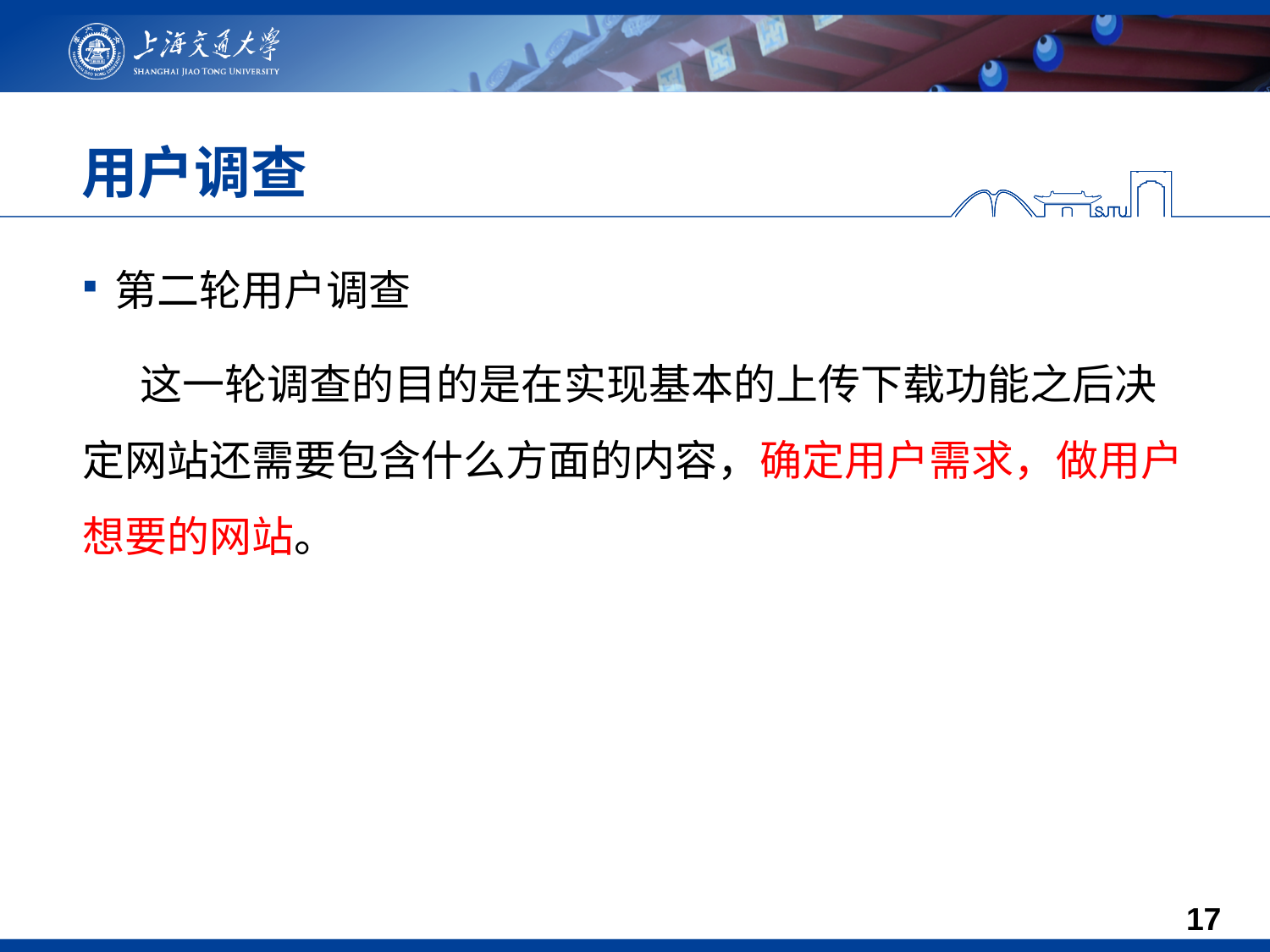

# 用户调查
第二轮用户调查
     这一轮调查的目的是在实现基本的上传下载功能之后决定网站还需要包含什么方面的内容，确定用户需求，做用户想要的网站。

17